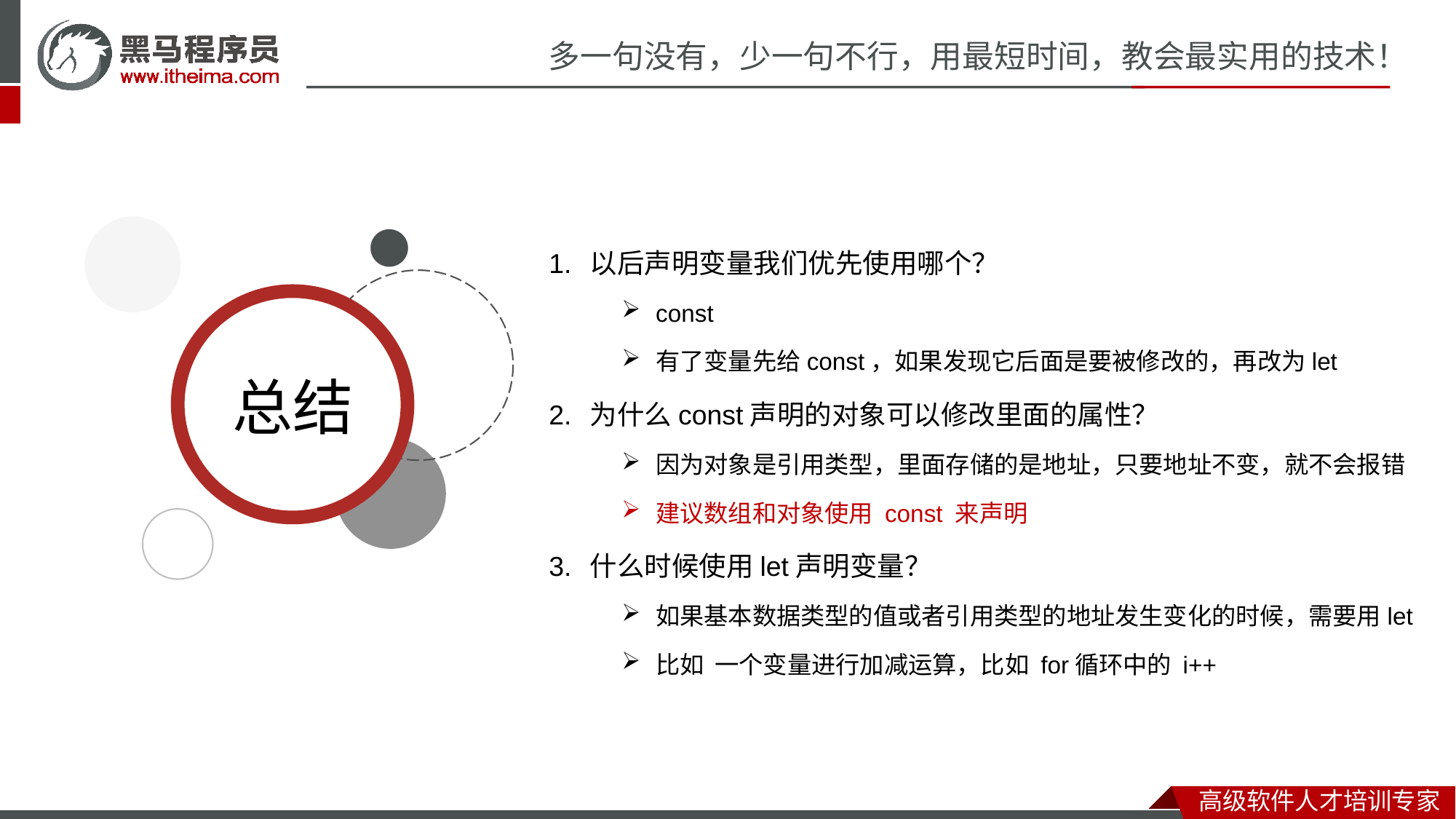

以后声明变量我们优先使用哪个？
const
有了变量先给const，如果发现它后面是要被修改的，再改为let
为什么const声明的对象可以修改里面的属性？
因为对象是引用类型，里面存储的是地址，只要地址不变，就不会报错
建议数组和对象使用 const 来声明
什么时候使用let声明变量？
如果基本数据类型的值或者引用类型的地址发生变化的时候，需要用let
比如  一个变量进行加减运算，比如 for循环中的 i++